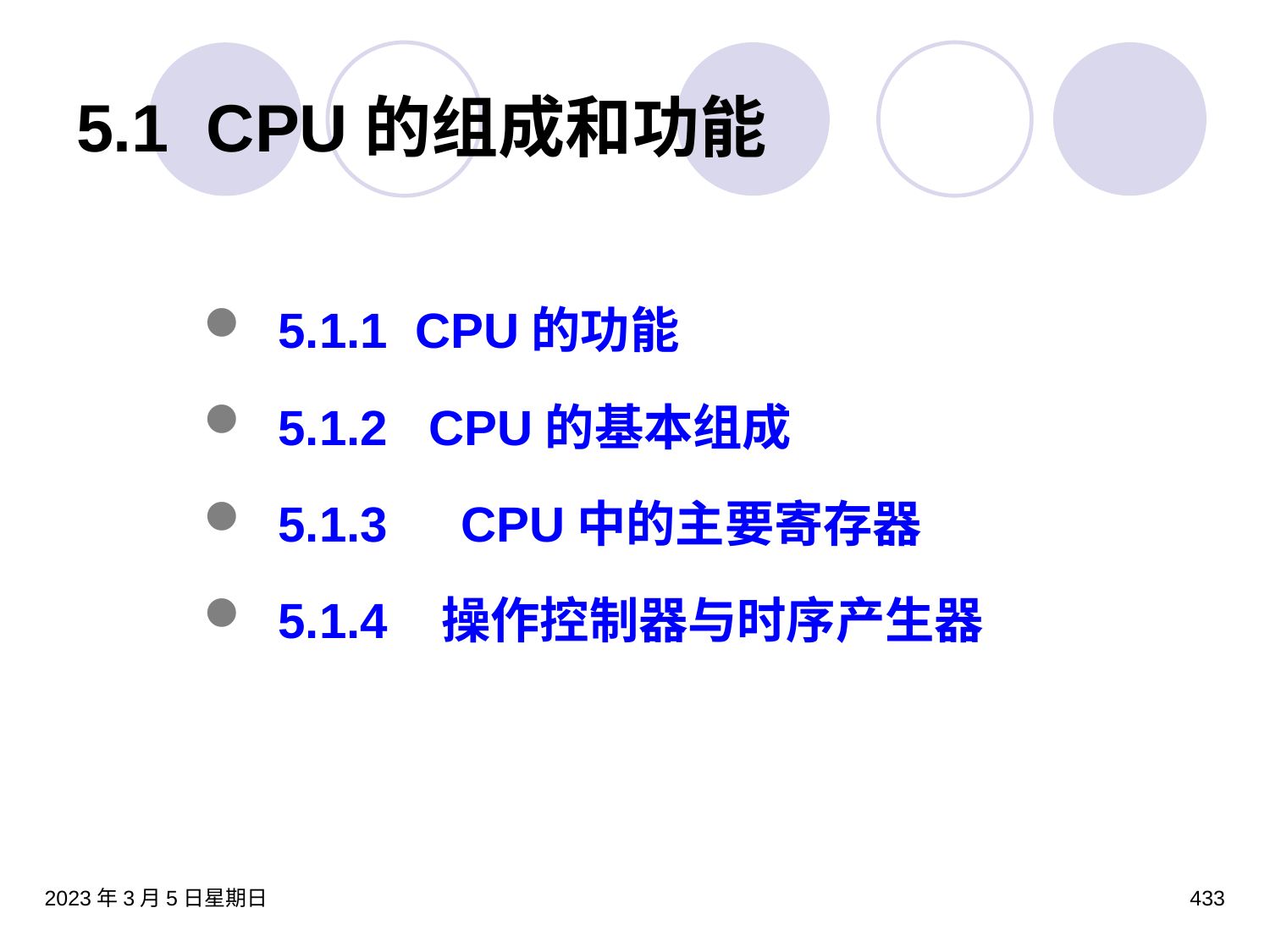

# 5.1  CPU的组成和功能
5.1.1  CPU的功能
5.1.2   CPU的基本组成
5.1.3　CPU中的主要寄存器
5.1.4   操作控制器与时序产生器
2023年3月5日星期日
433